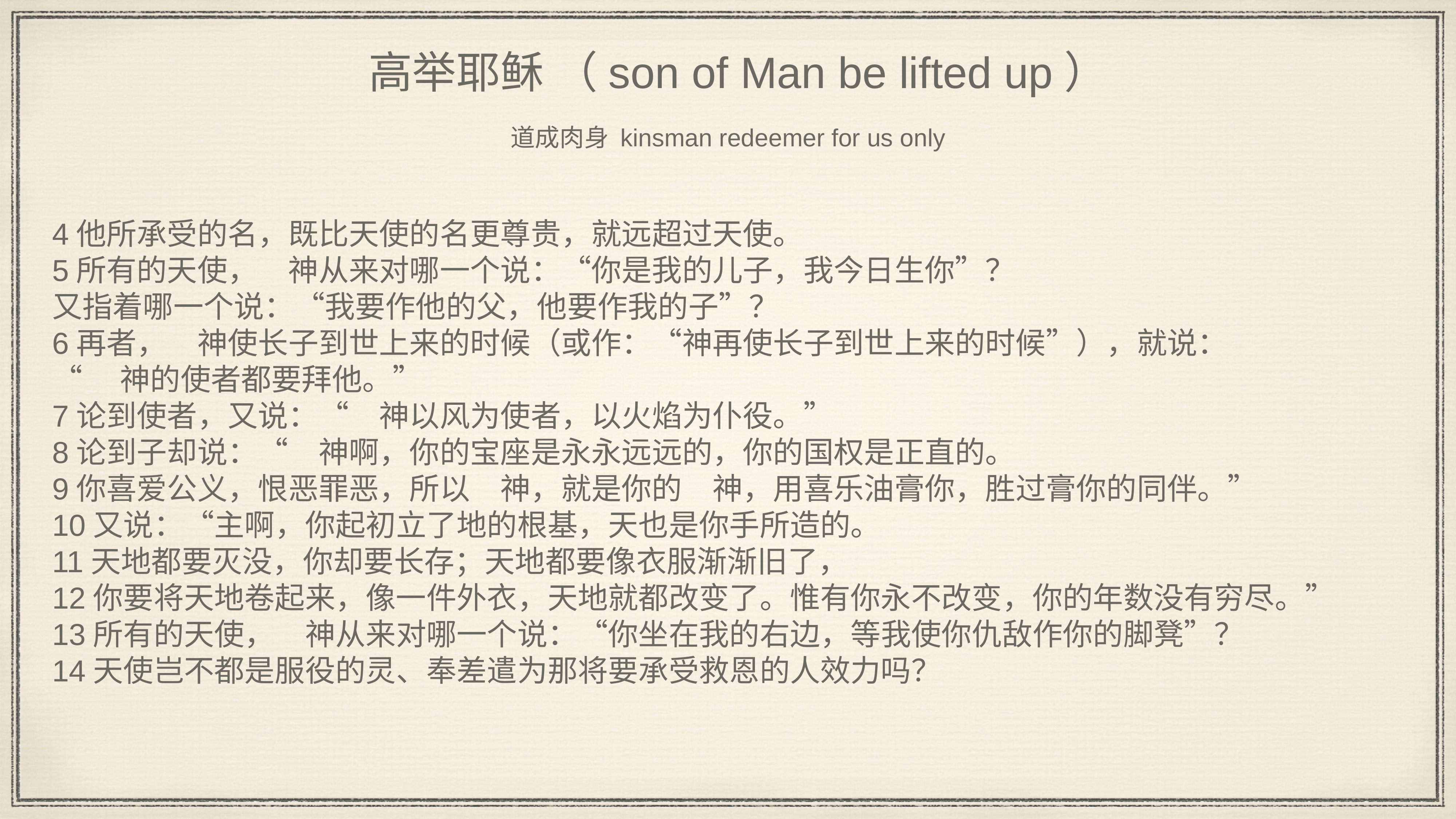

# 高举耶稣 （son of Man be lifted up）
道成肉身 kinsman redeemer for us only
4他所承受的名，既比天使的名更尊贵，就远超过天使。
5所有的天使，　神从来对哪一个说：“你是我的儿子，我今日生你”？
又指着哪一个说：“我要作他的父，他要作我的子”？
6再者，　神使长子到世上来的时候（或作：“神再使长子到世上来的时候”），就说：
“　神的使者都要拜他。”
7论到使者，又说：“　神以风为使者，以火焰为仆役。”
8论到子却说：“　神啊，你的宝座是永永远远的，你的国权是正直的。
9你喜爱公义，恨恶罪恶，所以　神，就是你的　神，用喜乐油膏你，胜过膏你的同伴。”
10又说：“主啊，你起初立了地的根基，天也是你手所造的。
11天地都要灭没，你却要长存；天地都要像衣服渐渐旧了，
12你要将天地卷起来，像一件外衣，天地就都改变了。惟有你永不改变，你的年数没有穷尽。”
13所有的天使，　神从来对哪一个说：“你坐在我的右边，等我使你仇敌作你的脚凳”？
14天使岂不都是服役的灵、奉差遣为那将要承受救恩的人效力吗？